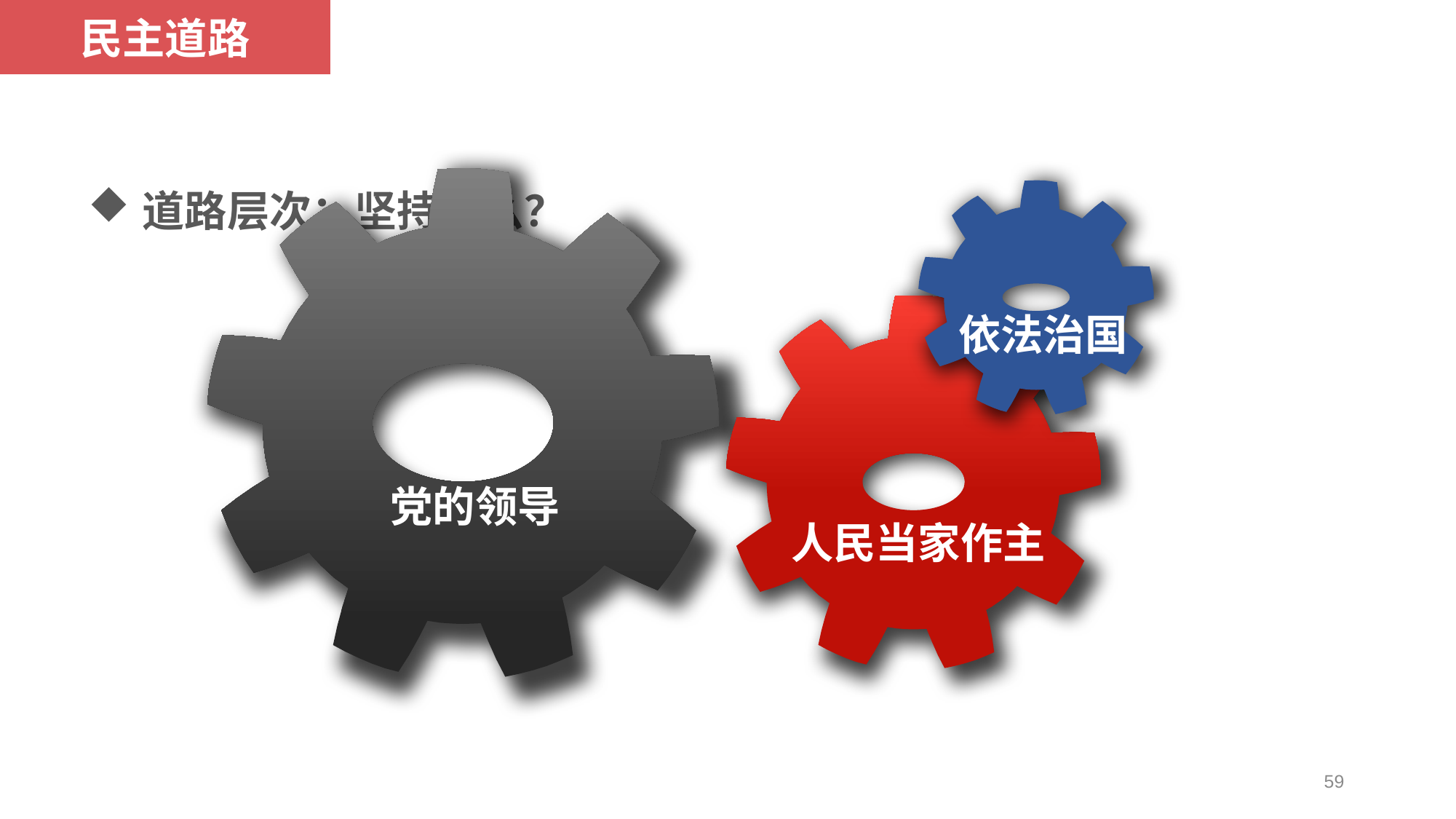

民主道路
道路层次：坚持什么？

党的领导

依法治国
民主道路

人民当家作主
民主观念
民主制度
改革什么？
培育什么？
建构什么？
坚持什么？
借鉴什么？
59